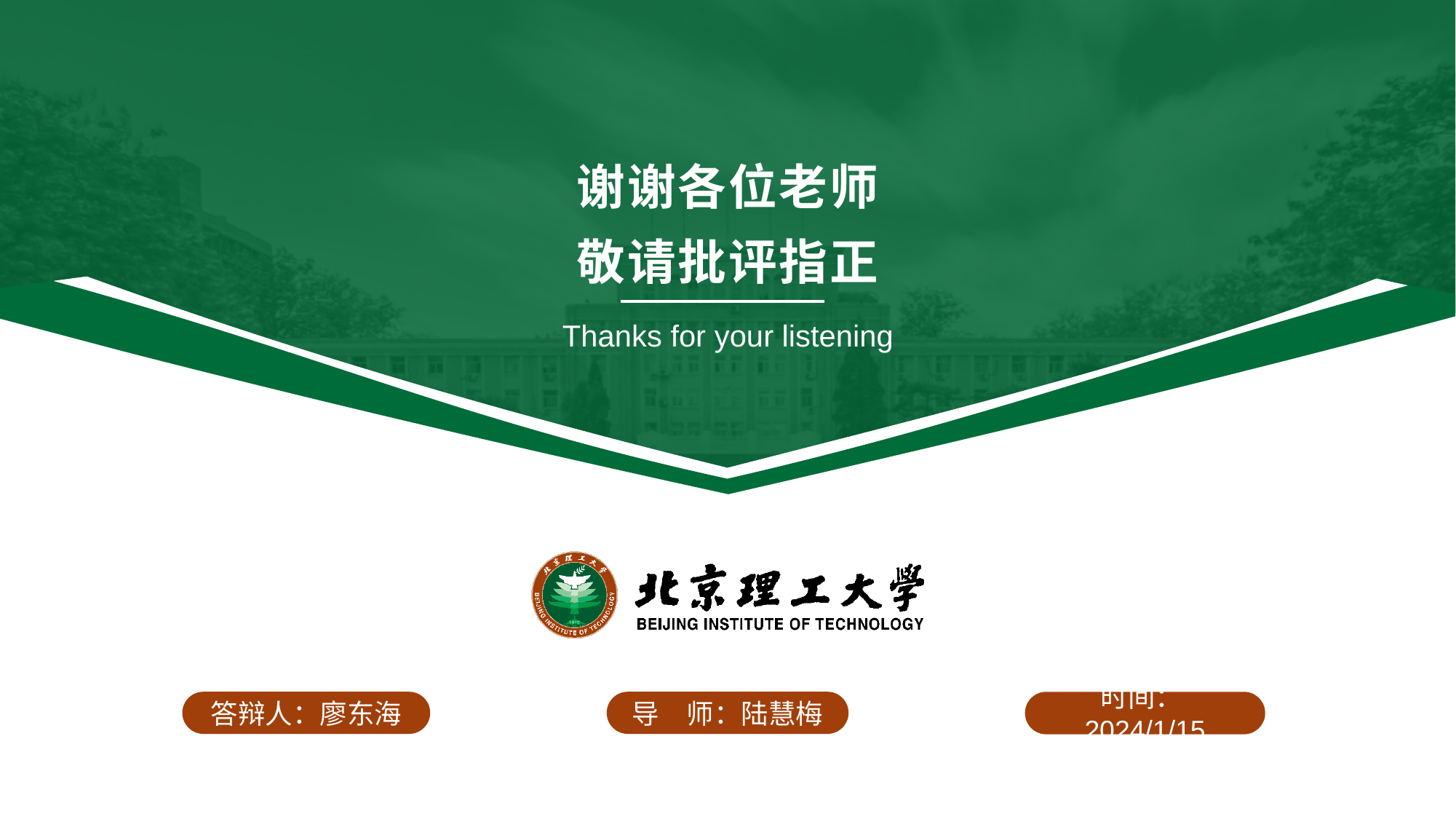

谢谢各位老师
敬请批评指正

Thanks for your listening

导　师：陆慧梅
时间：2024/1/15
答辩人：廖东海